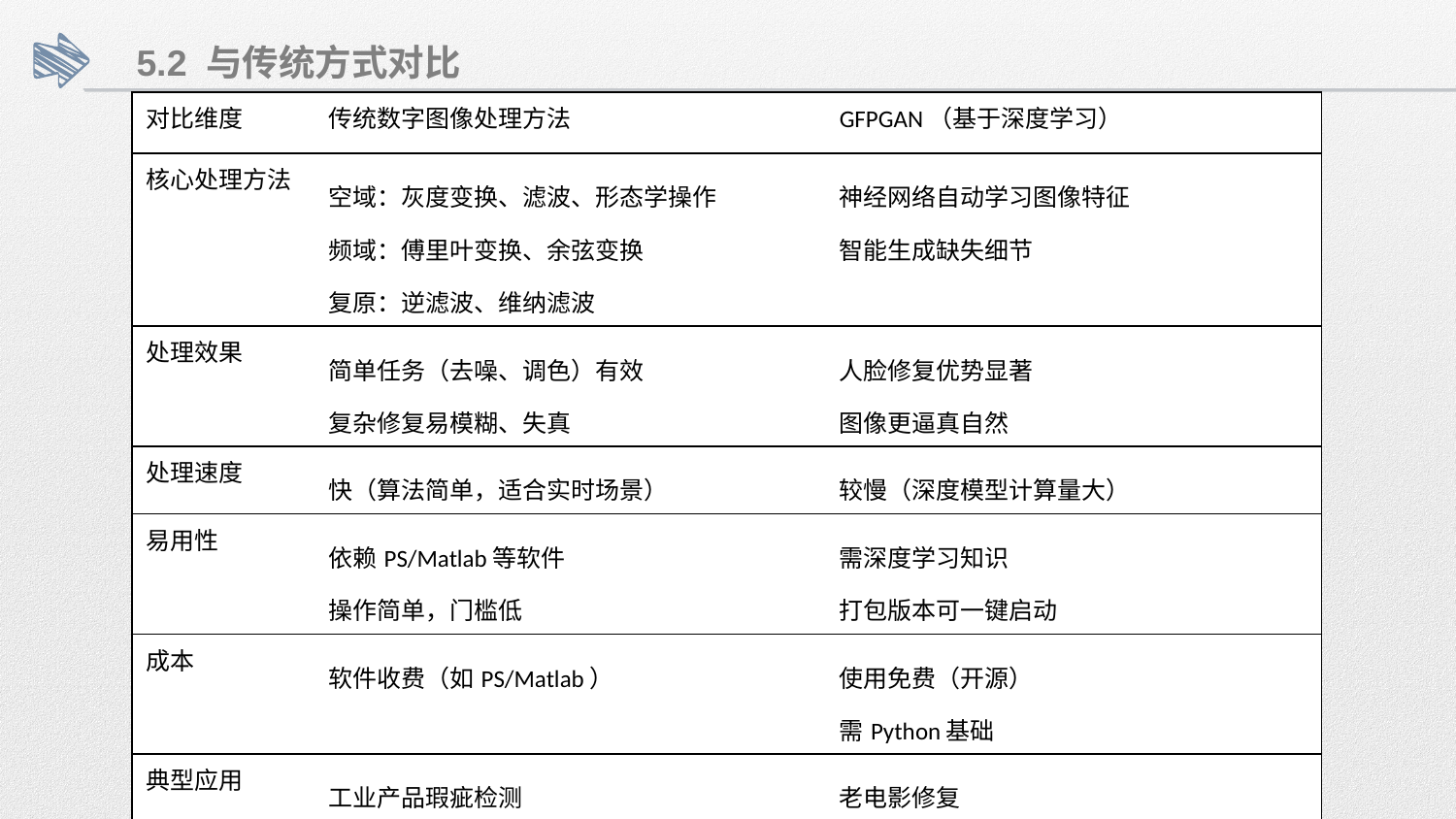

5.2 与传统方式对比
| 对比维度 | 传统数字图像处理方法 | GFPGAN（基于深度学习） |
| --- | --- | --- |
| 核心处理方法 | 空域：灰度变换、滤波、形态学操作 频域：傅里叶变换、余弦变换 复原：逆滤波、维纳滤波 | 神经网络自动学习图像特征 智能生成缺失细节 |
| 处理效果 | 简单任务（去噪、调色）有效 复杂修复易模糊、失真 | 人脸修复优势显著 图像更逼真自然 |
| 处理速度 | 快（算法简单，适合实时场景） | 较慢（深度模型计算量大） |
| 易用性 | 依赖PS/Matlab等软件 操作简单，门槛低 | 需深度学习知识 打包版本可一键启动 |
| 成本 | 软件收费（如PS/Matlab） | 使用免费（开源） 需Python基础 |
| 典型应用 | 工业产品瑕疵检测 新闻图片快速调色 | 老电影修复 人脸美化（修图APP/人像摄影） 文物图像修复 |